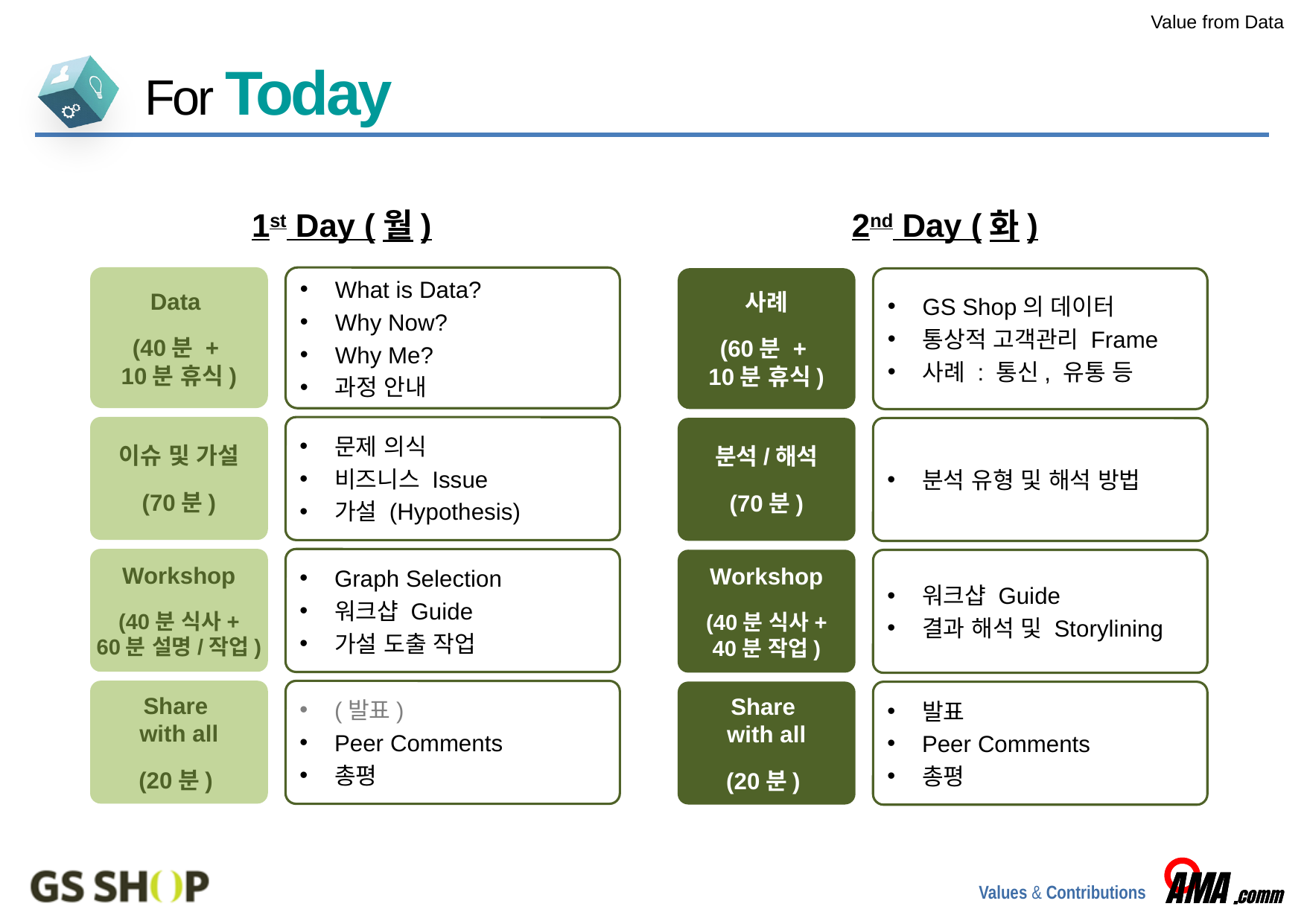

Value from Data
For Today
1st Day (월)
2nd Day (화)
Data
(40분 +
10분 휴식)
What is Data?
Why Now?
Why Me?
과정 안내
사례
(60분 +
10분 휴식)
GS Shop의 데이터
통상적 고객관리 Frame
사례 : 통신, 유통 등
이슈 및 가설
(70분)
문제 의식
비즈니스 Issue
가설 (Hypothesis)
분석/해석
(70분)
분석 유형 및 해석 방법
Workshop
(40분 식사+
60분 설명/작업)
Graph Selection
워크샵 Guide
가설 도출 작업
Workshop
(40분 식사+
40분 작업)
워크샵 Guide
결과 해석 및 Storylining
Share
with all
(20분)
(발표)
Peer Comments
총평
Share
with all
(20분)
발표
Peer Comments
총평